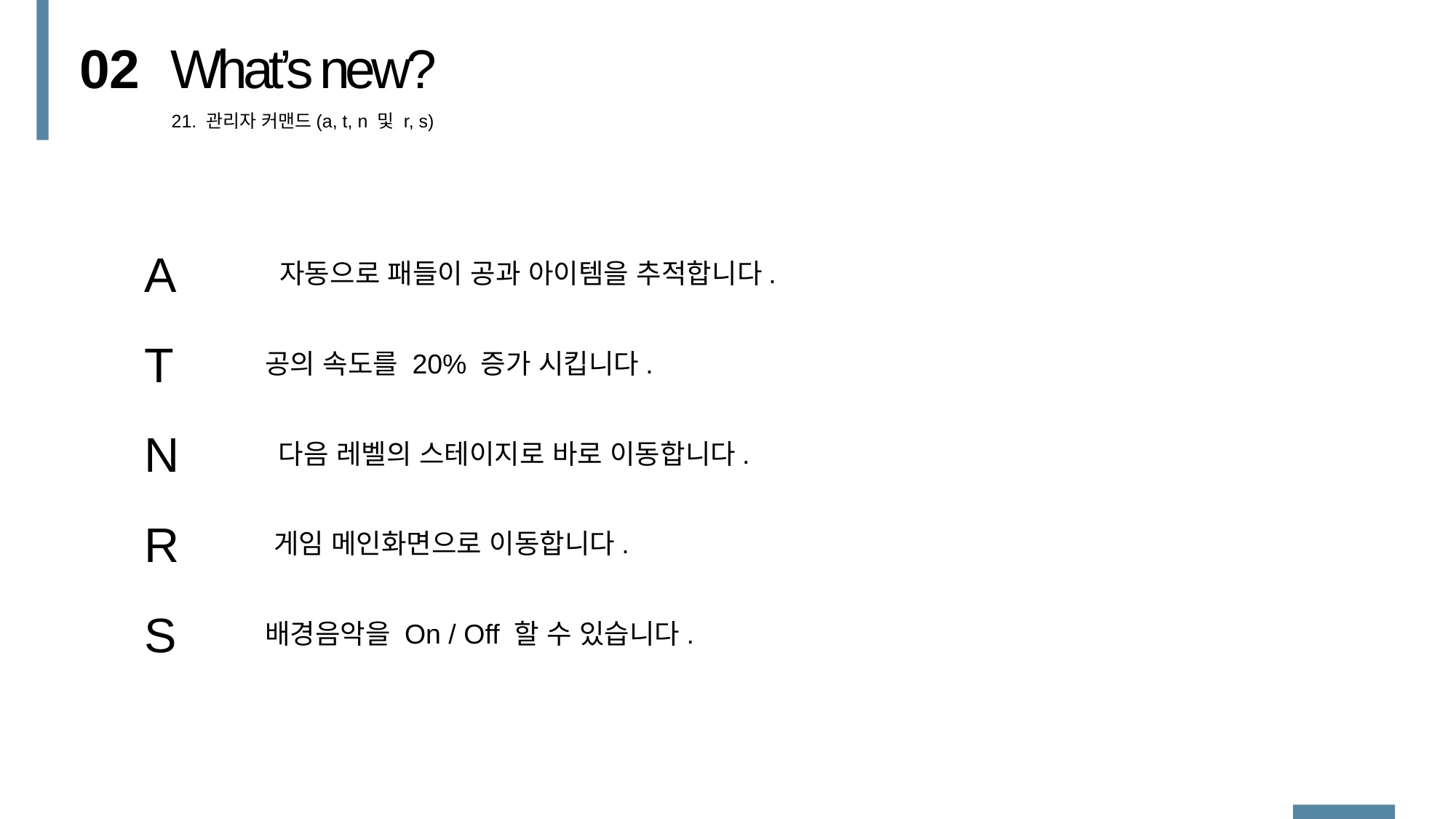

02
What’s new?
21. 관리자 커맨드(a, t, n 및 r, s)
A
자동으로 패들이 공과 아이템을 추적합니다.
T
공의 속도를 20% 증가 시킵니다.
N
다음 레벨의 스테이지로 바로 이동합니다.
R
게임 메인화면으로 이동합니다.
S
배경음악을 On / Off 할 수 있습니다.